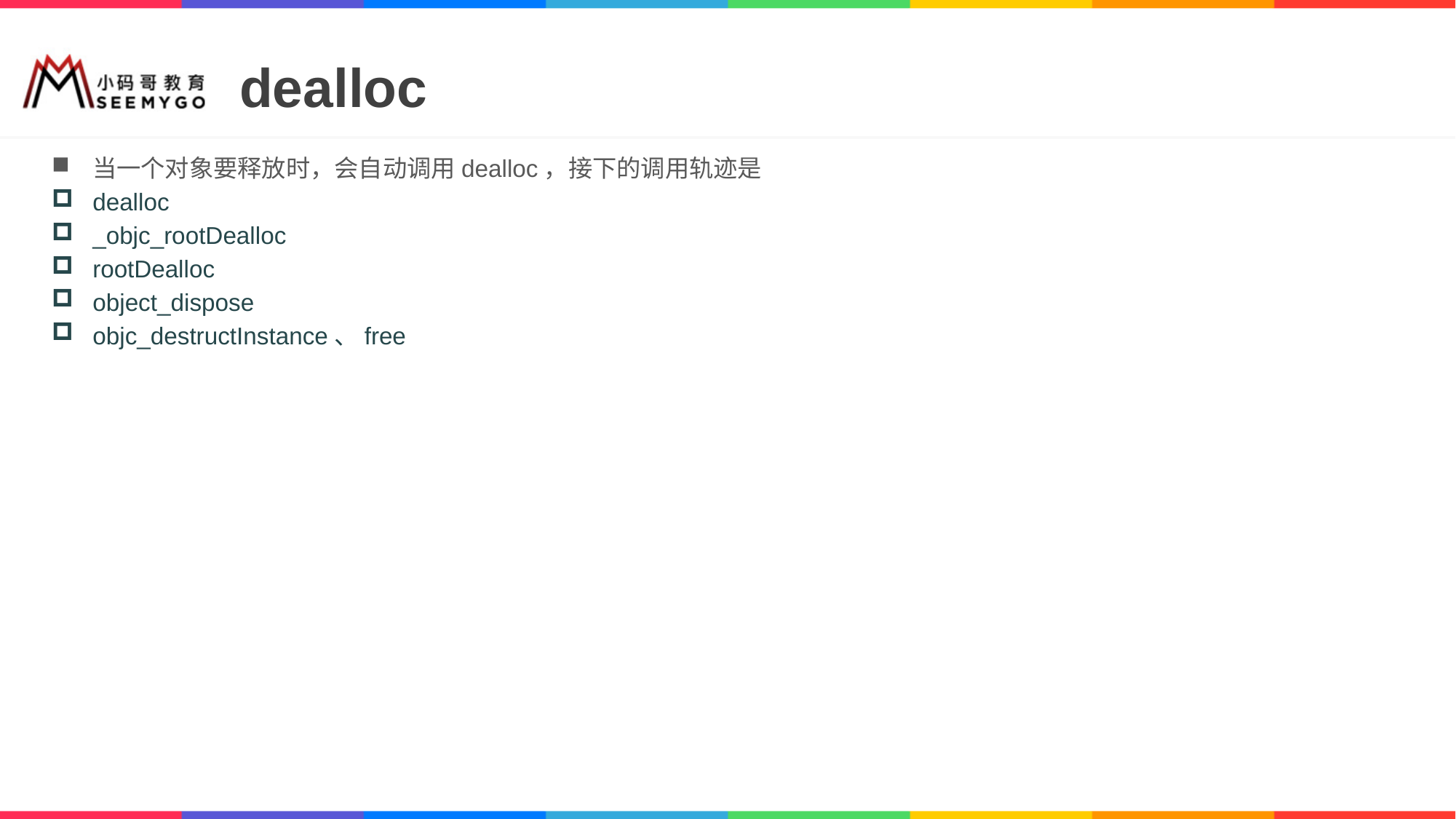

# dealloc
当一个对象要释放时，会自动调用dealloc，接下的调用轨迹是
dealloc
_objc_rootDealloc
rootDealloc
object_dispose
objc_destructInstance、free